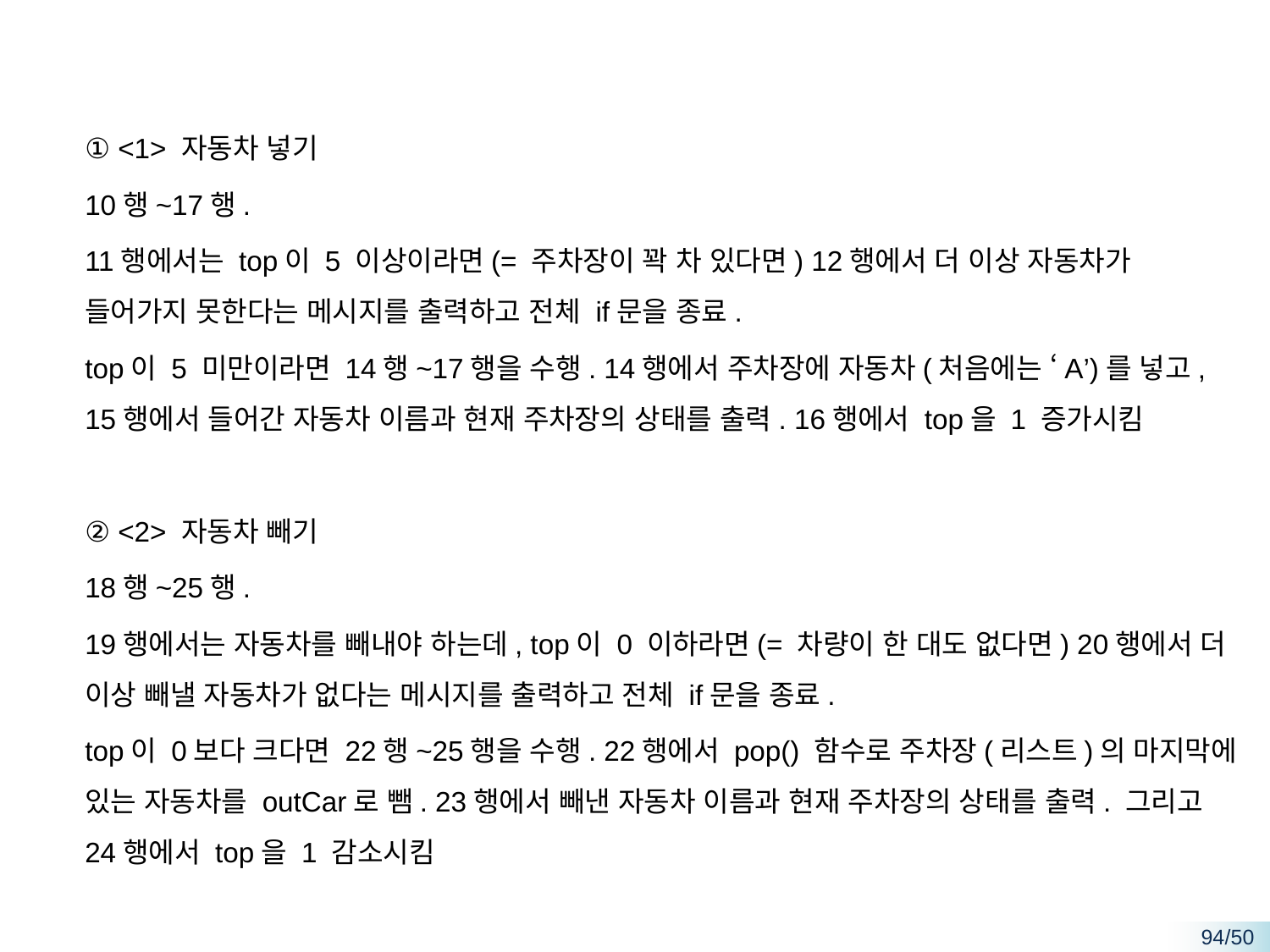

#
① <1> 자동차 넣기
10행~17행.
11행에서는 top이 5 이상이라면(= 주차장이 꽉 차 있다면) 12행에서 더 이상 자동차가 들어가지 못한다는 메시지를 출력하고 전체 if문을 종료.
top이 5 미만이라면 14행~17행을 수행. 14행에서 주차장에 자동차(처음에는 ‘A’)를 넣고, 15행에서 들어간 자동차 이름과 현재 주차장의 상태를 출력. 16행에서 top을 1 증가시킴

② <2> 자동차 빼기
18행~25행.
19행에서는 자동차를 빼내야 하는데, top이 0 이하라면(= 차량이 한 대도 없다면) 20행에서 더 이상 빼낼 자동차가 없다는 메시지를 출력하고 전체 if문을 종료.
top이 0보다 크다면 22행~25행을 수행. 22행에서 pop() 함수로 주차장(리스트)의 마지막에 있는 자동차를 outCar로 뺌. 23행에서 빼낸 자동차 이름과 현재 주차장의 상태를 출력. 그리고 24행에서 top을 1 감소시킴